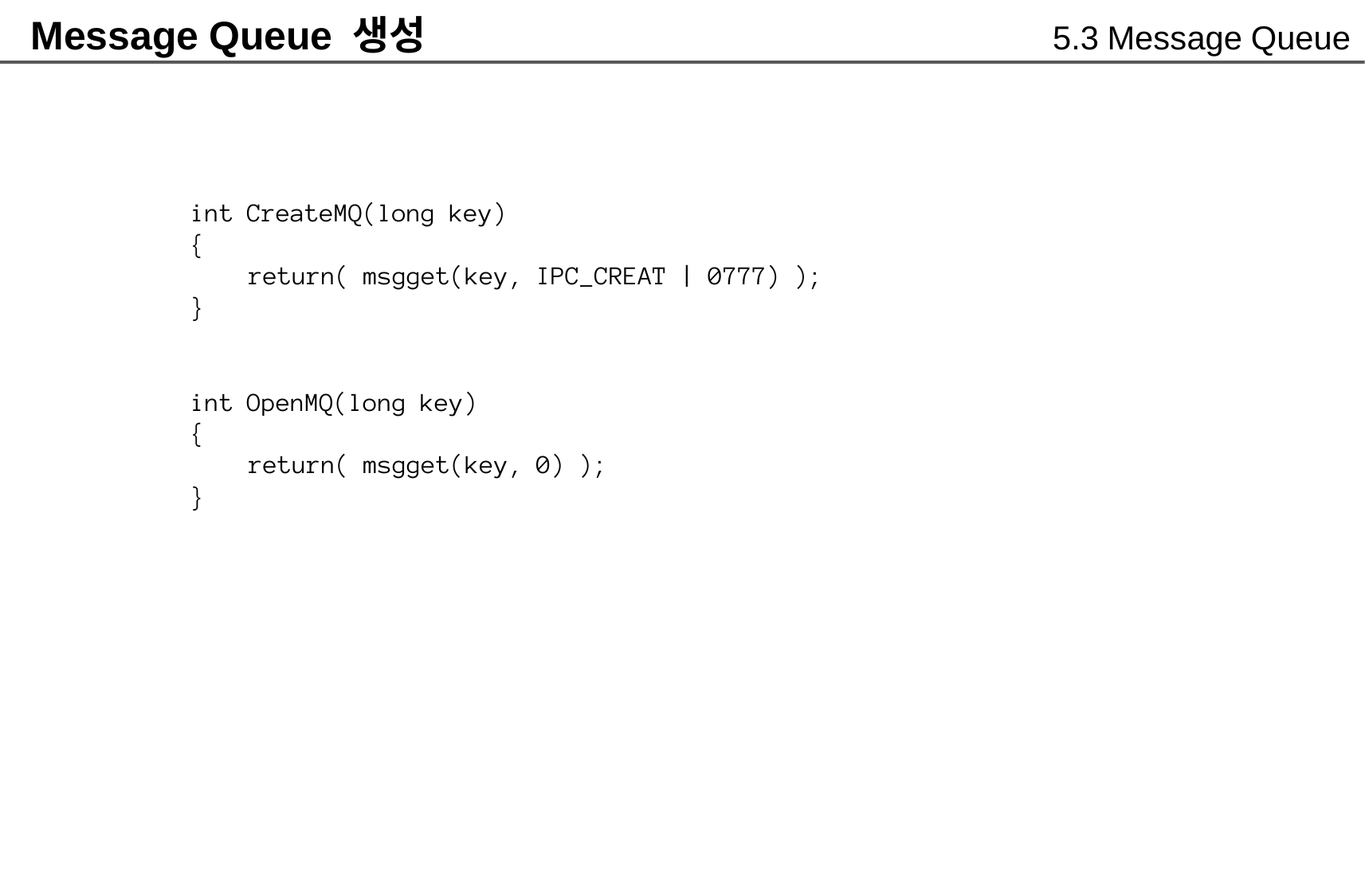

Message Queue 생성
5.3 Message Queue

int  CreateMQ(long  key)
{
	return(  msgget(key,  IPC_CREAT  |  0777)  );
}

int  OpenMQ(long  key)
{
	return(  msgget(key,  0)  );
}